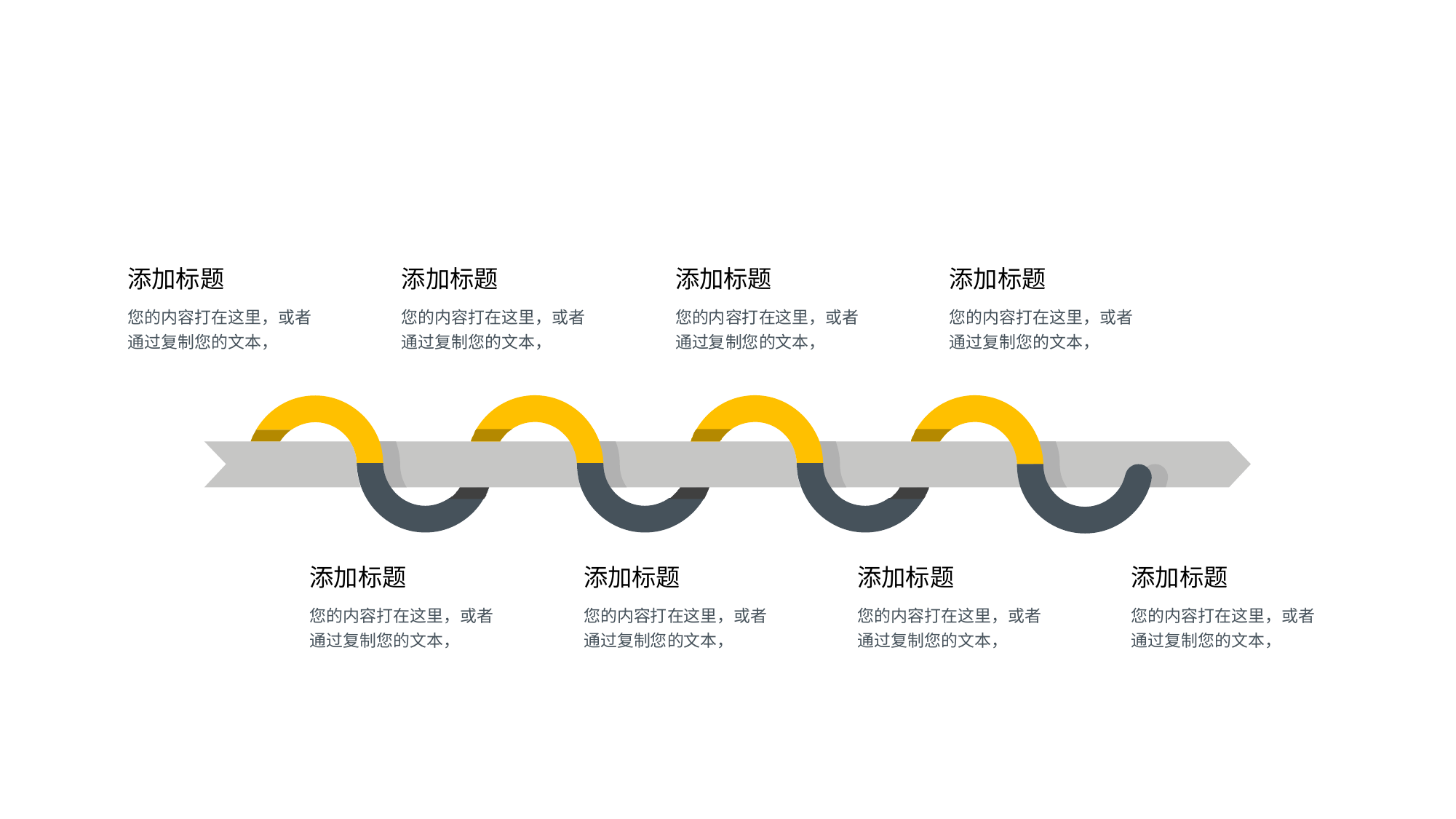

添加标题
您的内容打在这里，或者通过复制您的文本，
添加标题
您的内容打在这里，或者通过复制您的文本，
添加标题
您的内容打在这里，或者通过复制您的文本，
添加标题
您的内容打在这里，或者通过复制您的文本，

添加标题
您的内容打在这里，或者通过复制您的文本，
添加标题
您的内容打在这里，或者通过复制您的文本，
添加标题
您的内容打在这里，或者通过复制您的文本，
添加标题
您的内容打在这里，或者通过复制您的文本，